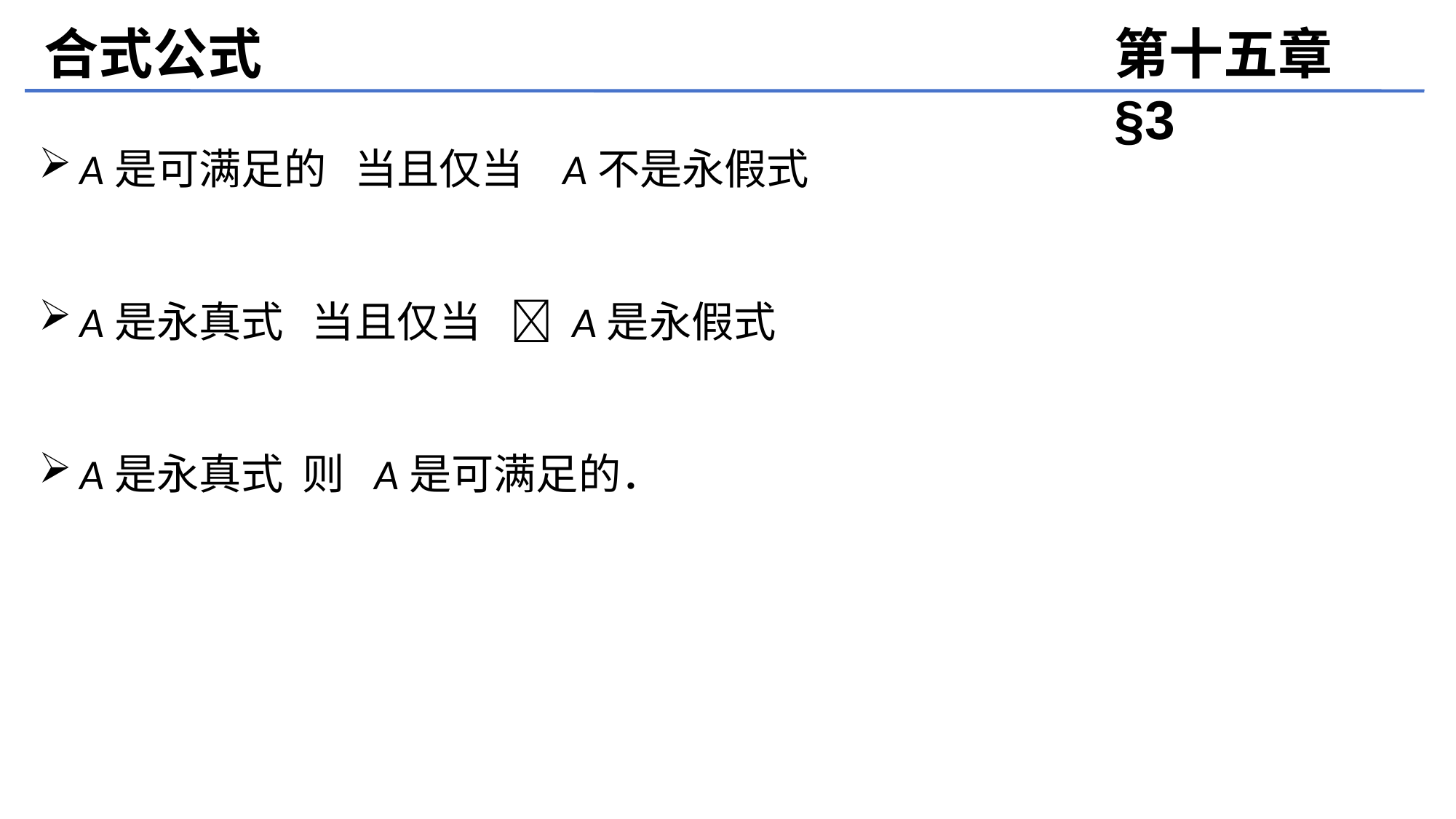

合式公式
第十五章 §3
A是可满足的   当且仅当   A不是永假式

A是永真式   当且仅当   ¬ A是永假式

A是永真式  则  A是可满足的．